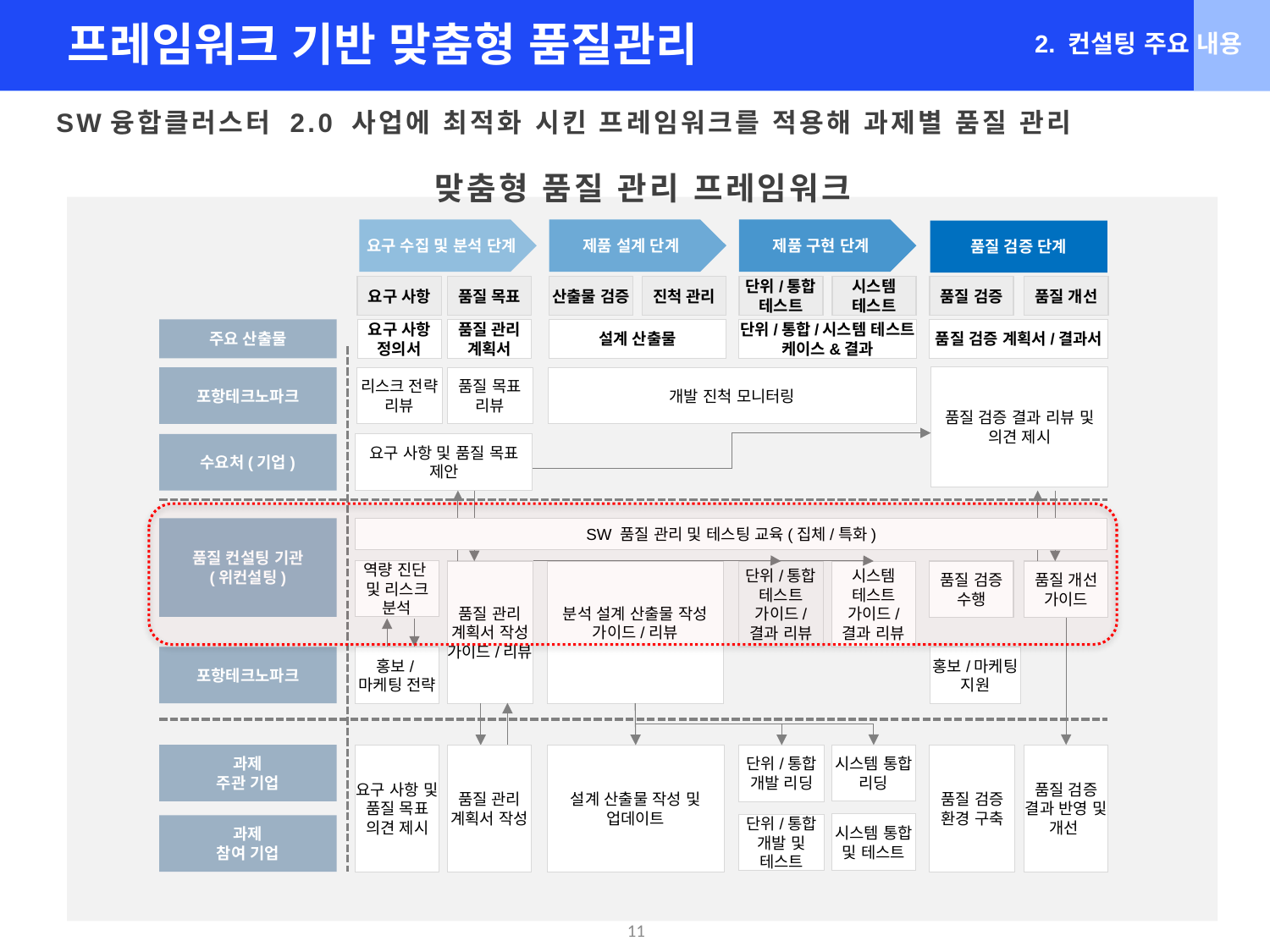

프레임워크 기반 맞춤형 품질관리
2. 컨설팅 주요 내용
SW융합클러스터 2.0 사업에 최적화 시킨 프레임워크를 적용해 과제별 품질 관리
맞춤형 품질 관리 프레임워크

요구 수집 및 분석 단계
제품 설계 단계
제품 구현 단계
품질 검증 단계
요구 사항
품질 목표
산출물 검증
진척 관리
단위/통합 테스트
시스템 테스트
품질 검증
품질 개선
주요 산출물
요구 사항 정의서
품질 관리 계획서
설계 산출물
단위/통합/시스템 테스트 케이스&결과
품질 검증 계획서/결과서
품질 검증 결과 리뷰 및 의견 제시
포항테크노파크
리스크 전략 리뷰
품질 목표 리뷰
개발 진척 모니터링
수요처(기업)
요구 사항 및 품질 목표 제안

SW 품질 관리 및 테스팅 교육(집체/특화)
품질 컨설팅 기관
(위컨설팅)
역량 진단
및 리스크
분석
품질 관리 계획서 작성 가이드/리뷰
분석 설계 산출물 작성 가이드/리뷰

단위/통합 테스트 가이드/ 결과 리뷰
시스템 테스트 가이드/ 결과 리뷰
품질 검증 수행
품질 개선 가이드
포항테크노파크
홍보/마케팅 전략
홍보/마케팅 지원
시스템 통합 리딩
품질 검증 결과 반영 및 개선
과제
주관 기업
요구 사항 및 품질 목표 의견 제시
품질 관리 계획서 작성
설계 산출물 작성 및 업데이트
단위/통합 개발 리딩
품질 검증 환경 구축
시스템 통합 및 테스트
단위/통합 개발 및 테스트
과제
참여 기업
11